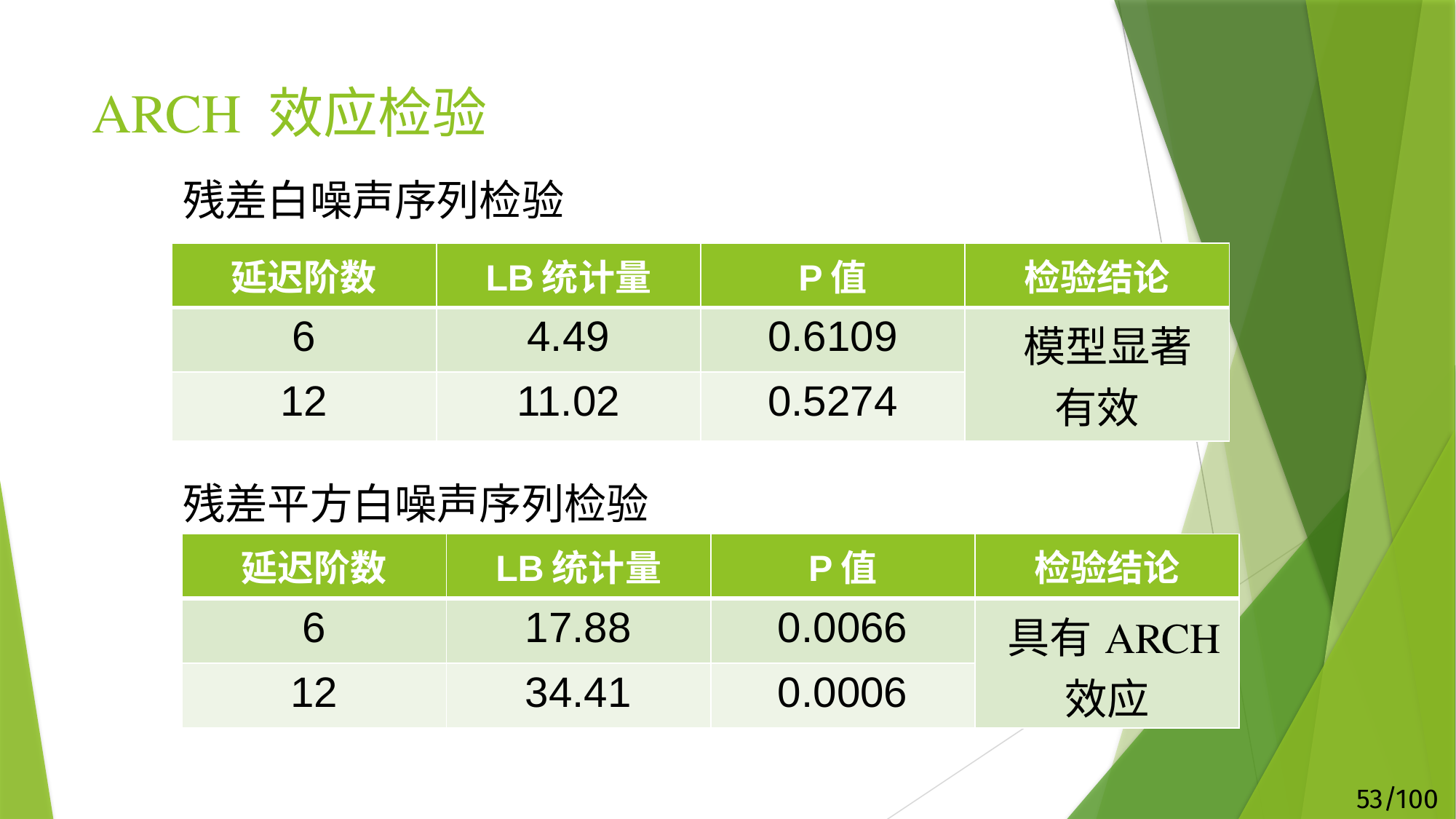

# ARCH 效应检验
残差白噪声序列检验
| 延迟阶数 | LB统计量 | P值 | 检验结论 |
| --- | --- | --- | --- |
| 6 | 4.49 | 0.6109 | 模型显著 有效 |
| 12 | 11.02 | 0.5274 |  |
残差平方白噪声序列检验
| 延迟阶数 | LB统计量 | P值 | 检验结论 |
| --- | --- | --- | --- |
| 6 | 17.88 | 0.0066 | 具有ARCH效应 |
| 12 | 34.41 | 0.0006 |  |
53/100